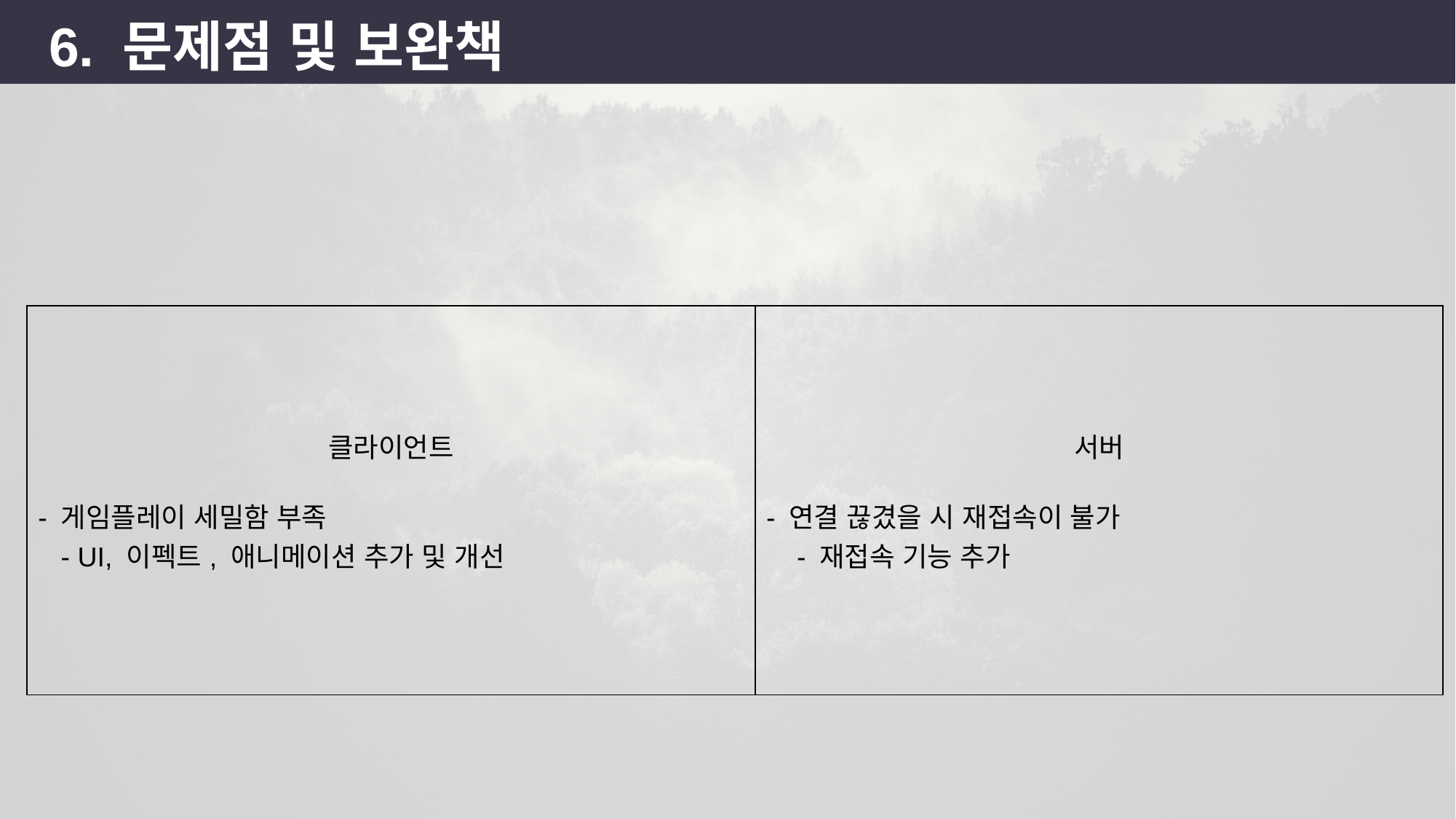

6. 문제점 및 보완책
| 클라이언트 - 게임플레이 세밀함 부족 - UI, 이펙트, 애니메이션 추가 및 개선 | 서버 - 연결 끊겼을 시 재접속이 불가 - 재접속 기능 추가 |
| --- | --- |
12